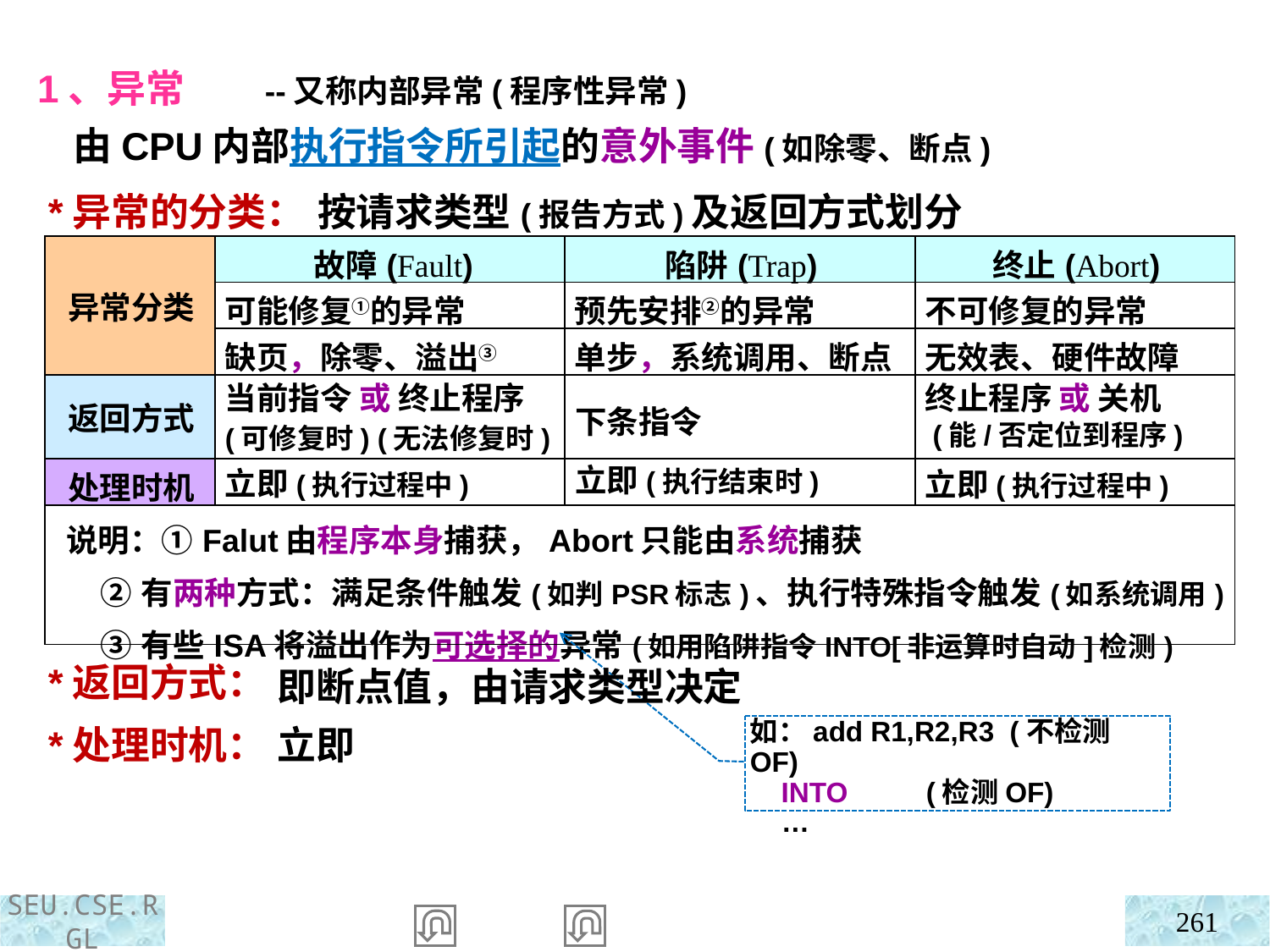

1、异常        --又称内部异常(程序性异常)
   由CPU内部执行指令所引起的意外事件(如除零、断点)
按请求类型(报告方式)及返回方式划分
 *异常的分类：

 *返回方式：
 *处理时机：
| 异常分类 | 故障(Fault) | 陷阱(Trap) | 终止(Abort) |
| --- | --- | --- | --- |
|  | 可能修复①的异常 | 预先安排②的异常 | 不可修复的异常 |
|  | 缺页，除零、溢出③ | 单步，系统调用、断点 | 无效表、硬件故障 |
| 返回方式 |  |  |  |
| 处理时机 |  |  |  |
| 说明：①Falut由程序本身捕获，Abort只能由系统捕获 ②有两种方式：满足条件触发(如判PSR标志)、执行特殊指令触发(如系统调用) ③有些ISA将溢出作为可选择的异常(如用陷阱指令INTO[非运算时自动]检测) |  |  |  |
当前指令 或 终止程序
(可修复时) (无法修复时)
立即(执行过程中)
下条指令
立即(执行结束时)
终止程序 或 关机
 (能/否定位到程序)
立即(执行过程中)
即断点值，由请求类型决定
立即
如：add R1,R2,R3  (不检测OF)
    INTO          (检测OF)
    …
261